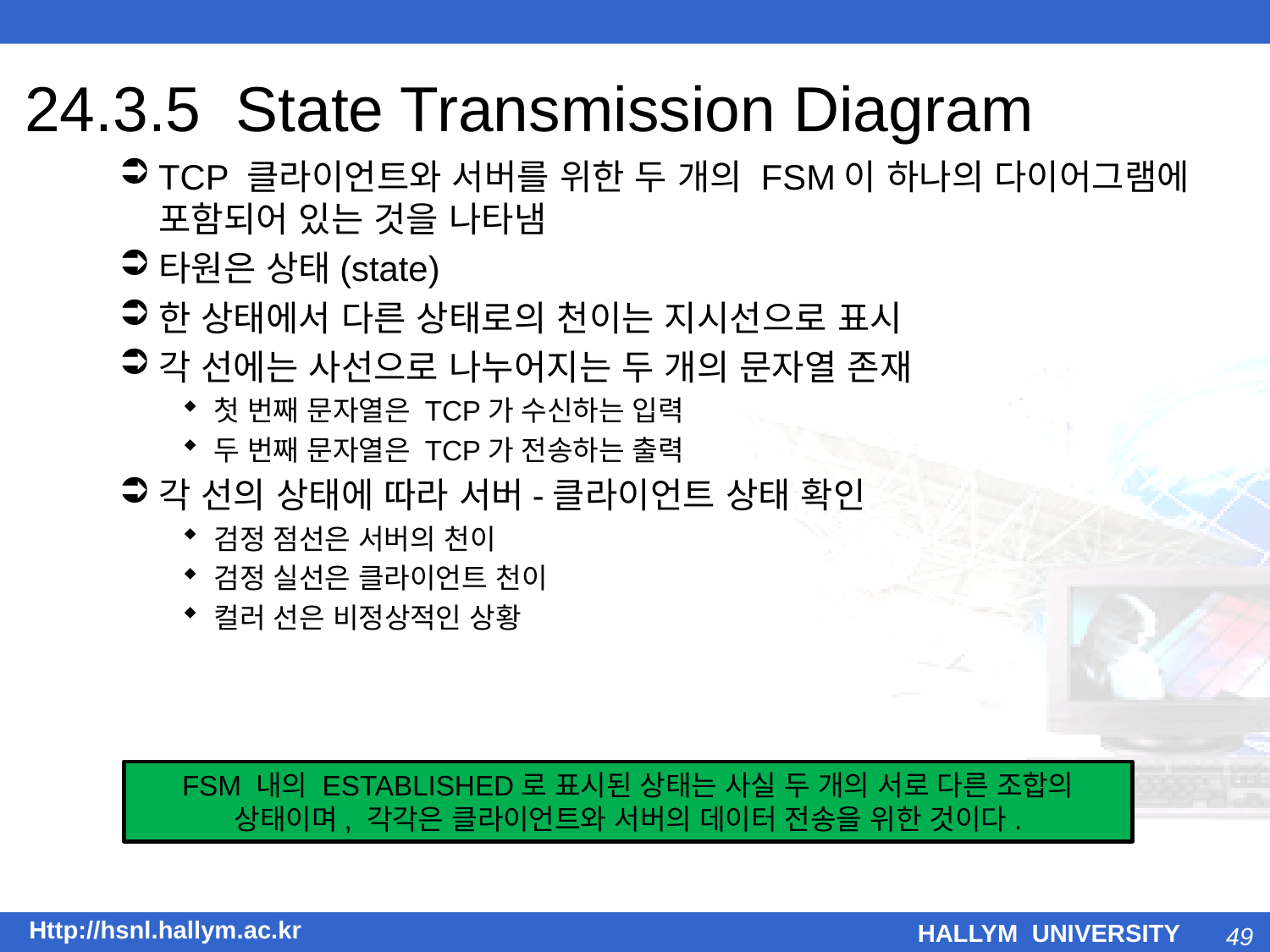

# 24.3.5  State Transmission Diagram
TCP 클라이언트와 서버를 위한 두 개의 FSM이 하나의 다이어그램에 포함되어 있는 것을 나타냄
타원은 상태(state)
한 상태에서 다른 상태로의 천이는 지시선으로 표시
각 선에는 사선으로 나누어지는 두 개의 문자열 존재
첫 번째 문자열은 TCP가 수신하는 입력
두 번째 문자열은 TCP가 전송하는 출력
각 선의 상태에 따라 서버-클라이언트 상태 확인
검정 점선은 서버의 천이
검정 실선은 클라이언트 천이
컬러 선은 비정상적인 상황
FSM 내의 ESTABLISHED로 표시된 상태는 사실 두 개의 서로 다른 조합의 상태이며, 각각은 클라이언트와 서버의 데이터 전송을 위한 것이다.
49